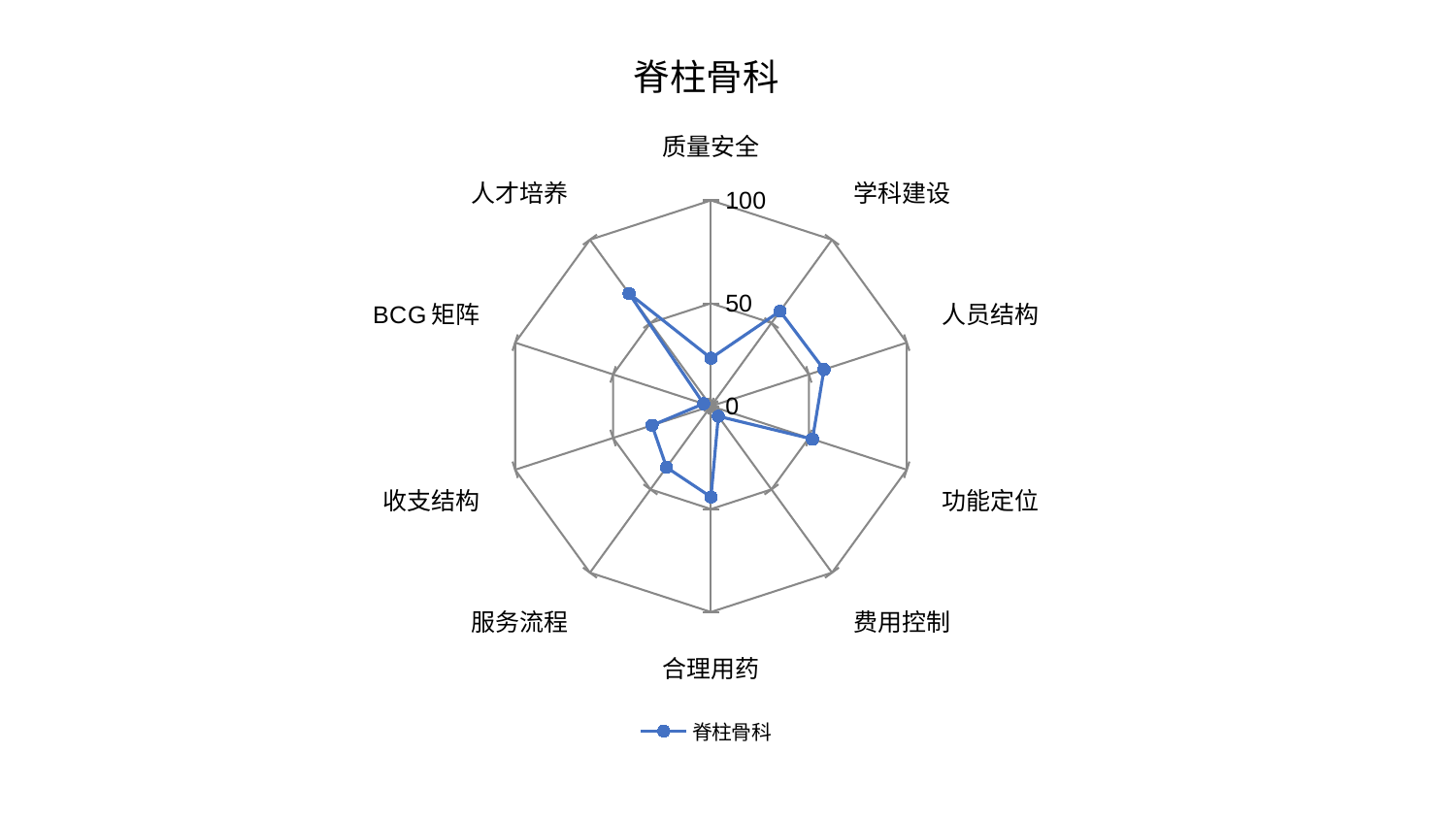

### Chart: 脊柱骨科

| Category | 脊柱骨科 |
|---|---|
| 质量安全 | 23.303690541830363 |
| 学科建设 | 57.07399970933522 |
| 人员结构 | 57.72467830715553 |
| 功能定位 | 51.85145388470305 |
| 费用控制 | 6.071329153772871 |
| 合理用药 | 44.130646011897085 |
| 服务流程 | 36.72154501314414 |
| 收支结构 | 30.108803897732525 |
| BCG矩阵 | 3.7561294610432046 |
| 人才培养 | 67.68857220112592 |
155